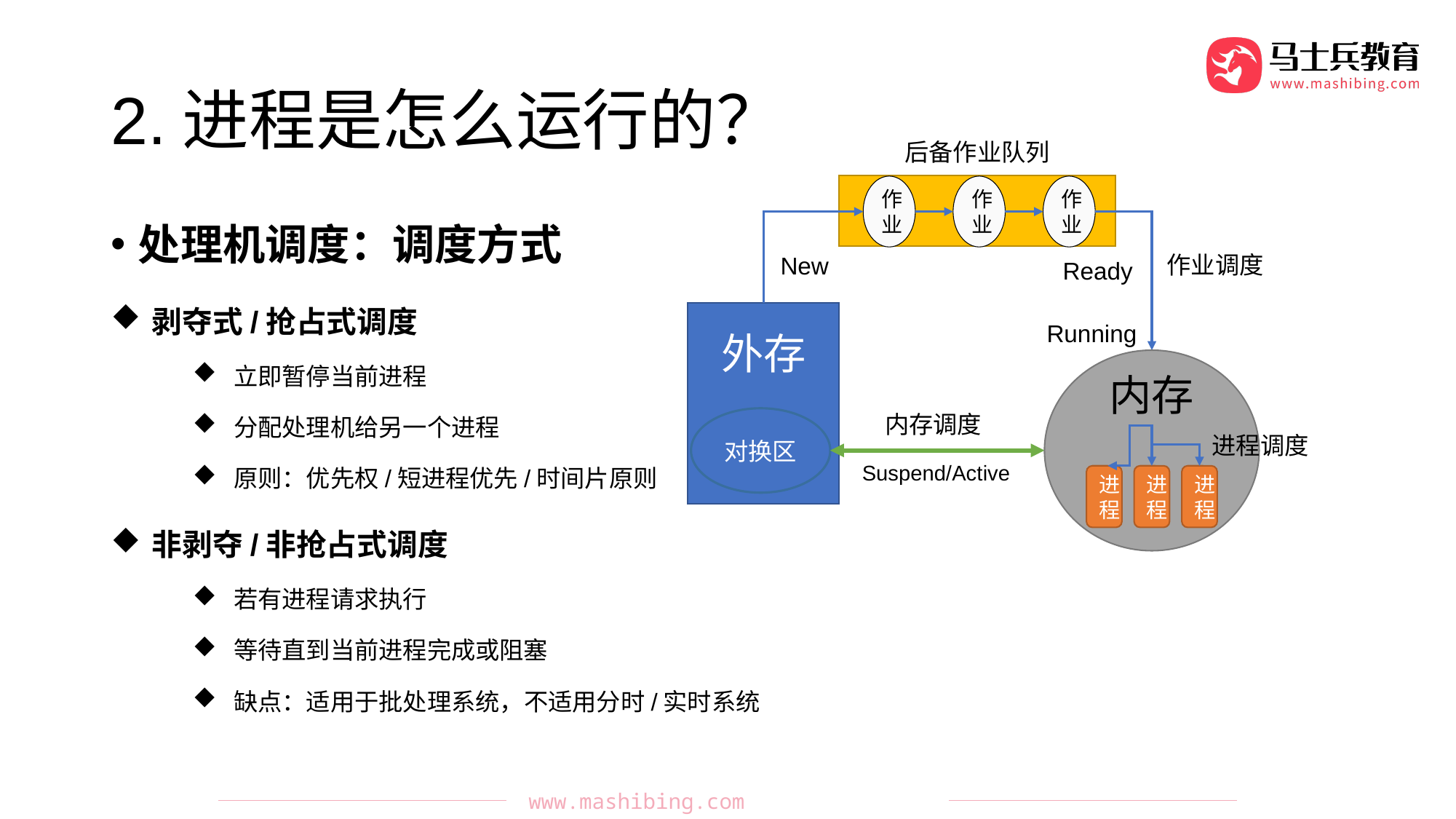

# 2.进程是怎么运行的？
后备作业队列

作业
作业
作业
作业调度
New
Ready
外存

对换区
Running

内存
进程
进程
进程
内存调度
进程调度
Suspend/Active
处理机调度：调度方式
剥夺式/抢占式调度
立即暂停当前进程
分配处理机给另一个进程
原则：优先权/短进程优先/时间片原则
非剥夺/非抢占式调度
若有进程请求执行
等待直到当前进程完成或阻塞
缺点：适用于批处理系统，不适用分时/实时系统